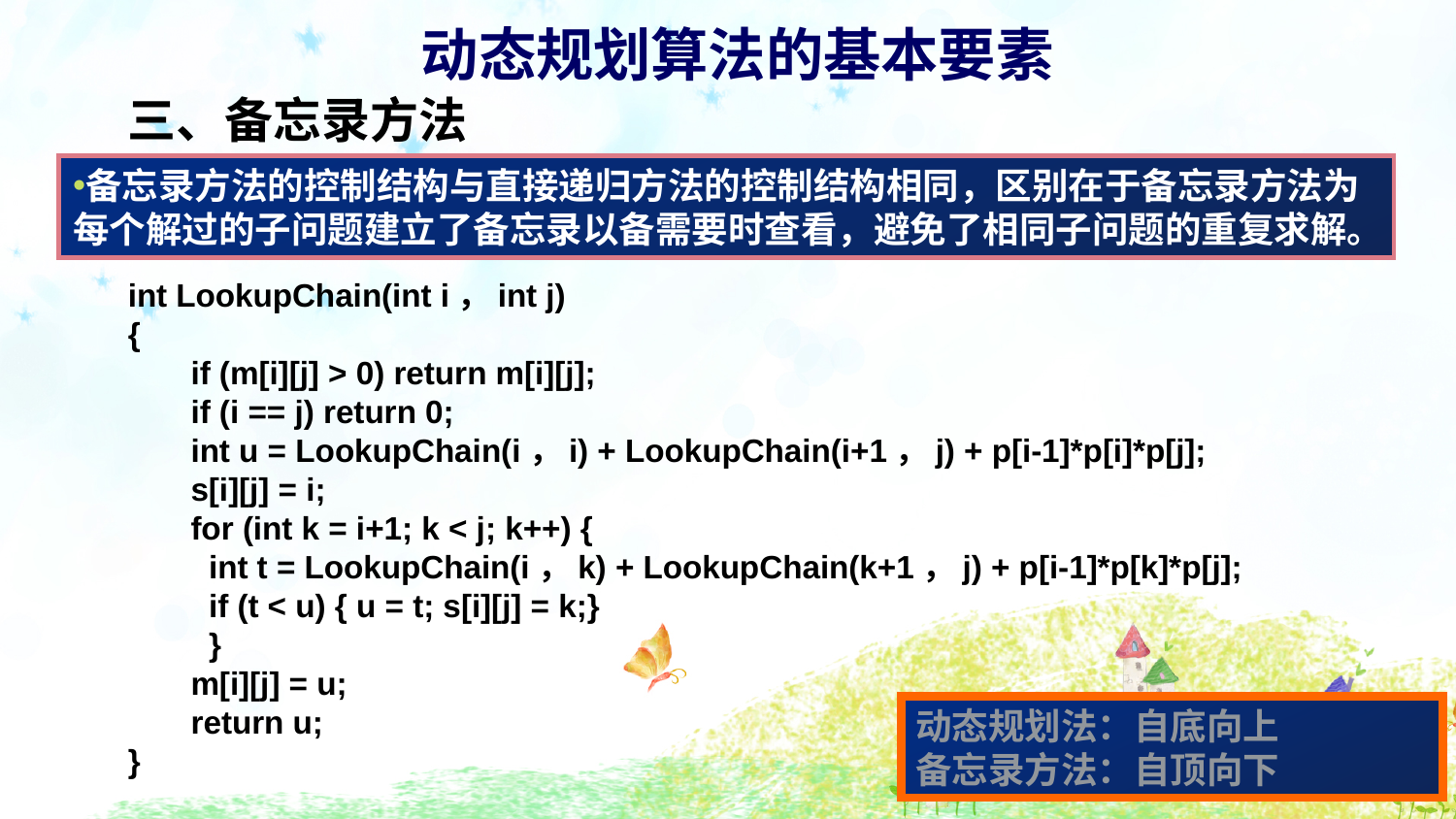

动态规划算法的基本要素
三、备忘录方法
备忘录方法的控制结构与直接递归方法的控制结构相同，区别在于备忘录方法为每个解过的子问题建立了备忘录以备需要时查看，避免了相同子问题的重复求解。
int LookupChain(int i，int j)
{
       if (m[i][j] > 0) return m[i][j];
       if (i == j) return 0;
       int u = LookupChain(i，i) + LookupChain(i+1，j) + p[i-1]*p[i]*p[j];
       s[i][j] = i;
       for (int k = i+1; k < j; k++) {
         int t = LookupChain(i，k) + LookupChain(k+1，j) + p[i-1]*p[k]*p[j];
         if (t < u) { u = t; s[i][j] = k;}
         }
       m[i][j] = u;
       return u;
}
动态规划法：自底向上
备忘录方法：自顶向下